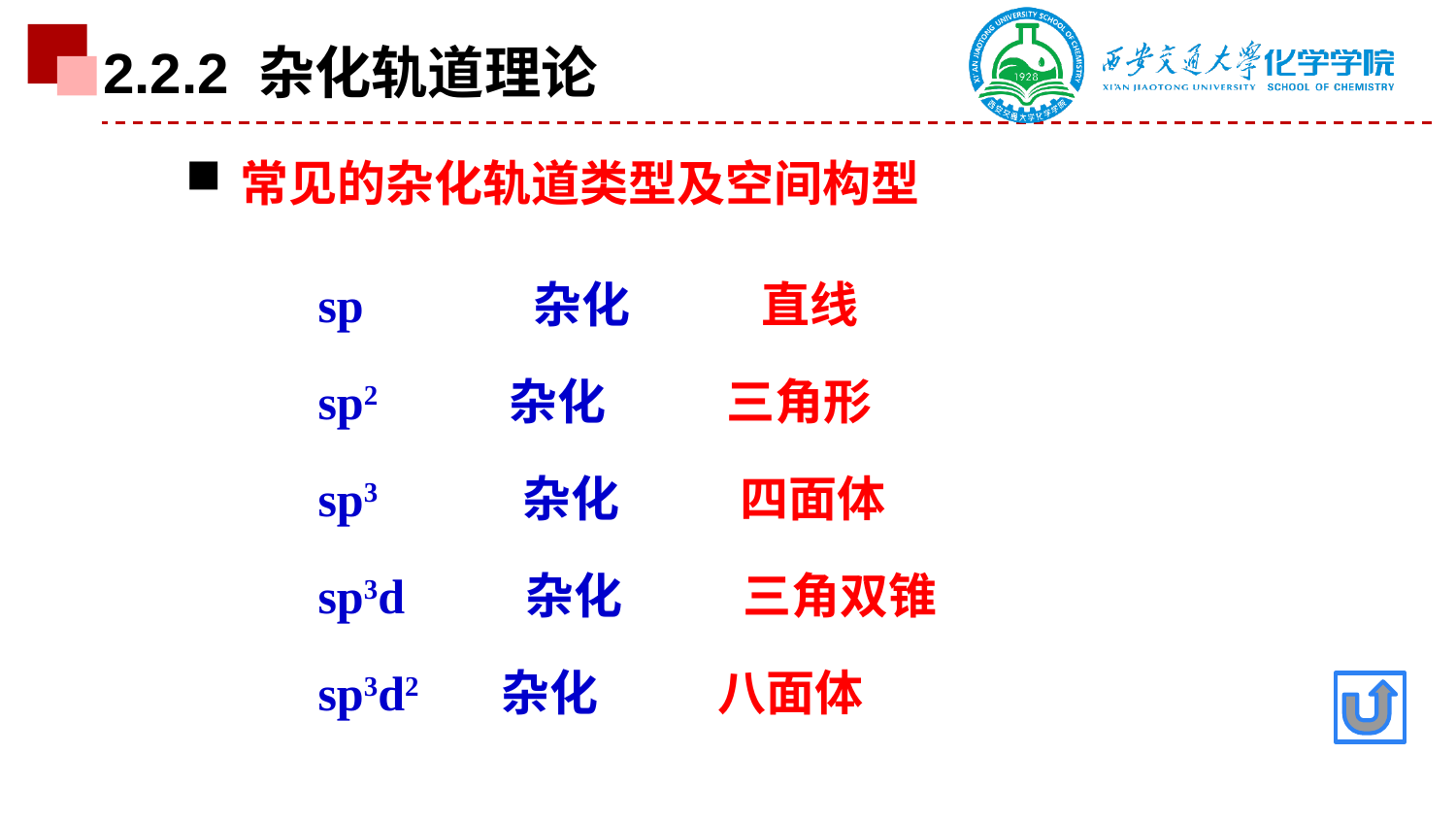

2.2.2 杂化轨道理论
常见的杂化轨道类型及空间构型
sp             杂化            直线
sp2                 杂化           三角形
sp3           杂化           四面体
sp3d         杂化           三角双锥
sp3d2          杂化           八面体